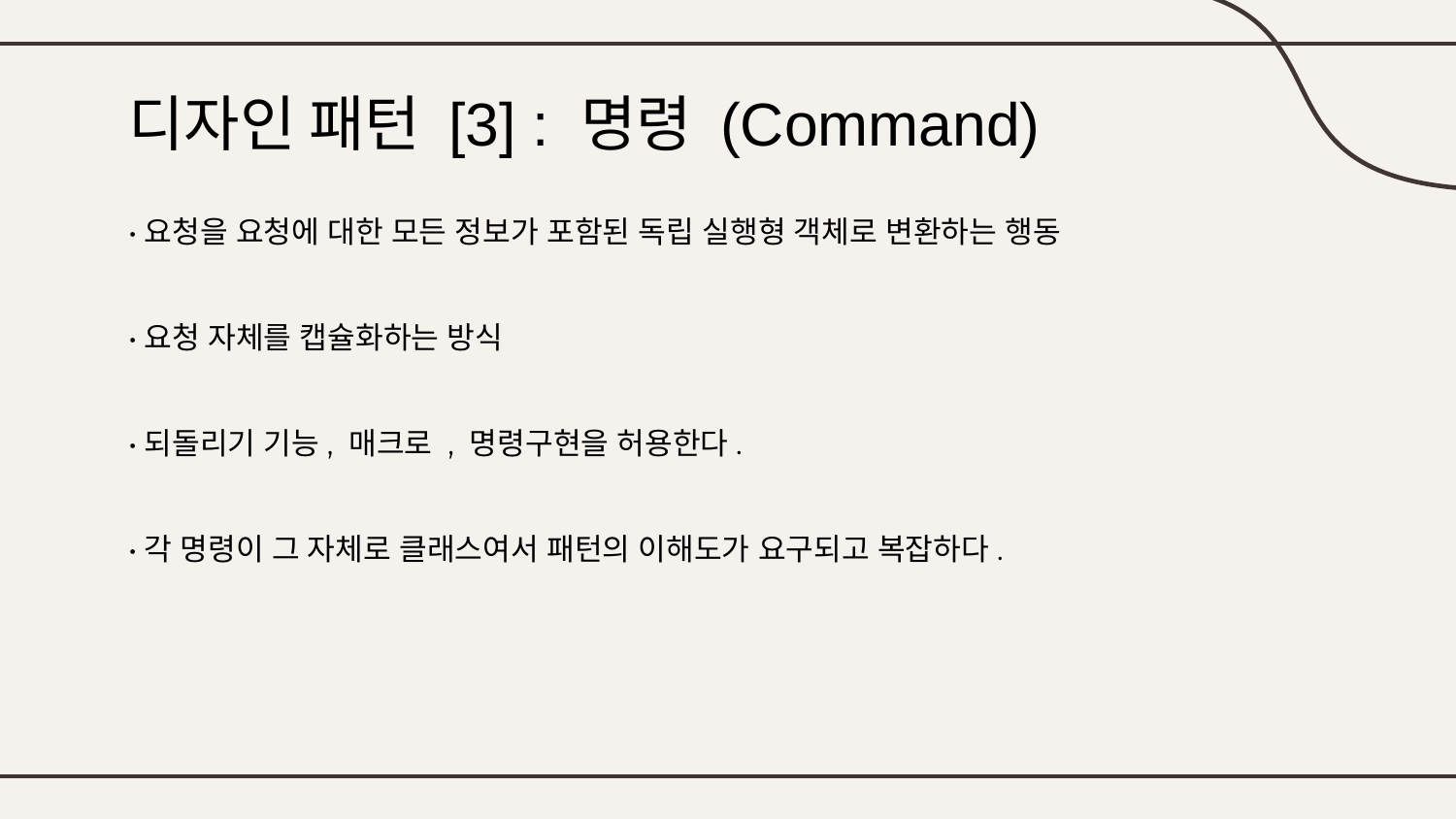

# 디자인 패턴 [3] : 명령 (Command)
•요청을 요청에 대한 모든 정보가 포함된 독립 실행형 객체로 변환하는 행동

•요청 자체를 캡슐화하는 방식

•되돌리기 기능, 매크로 , 명령구현을 허용한다.

•각 명령이 그 자체로 클래스여서 패턴의 이해도가 요구되고 복잡하다.